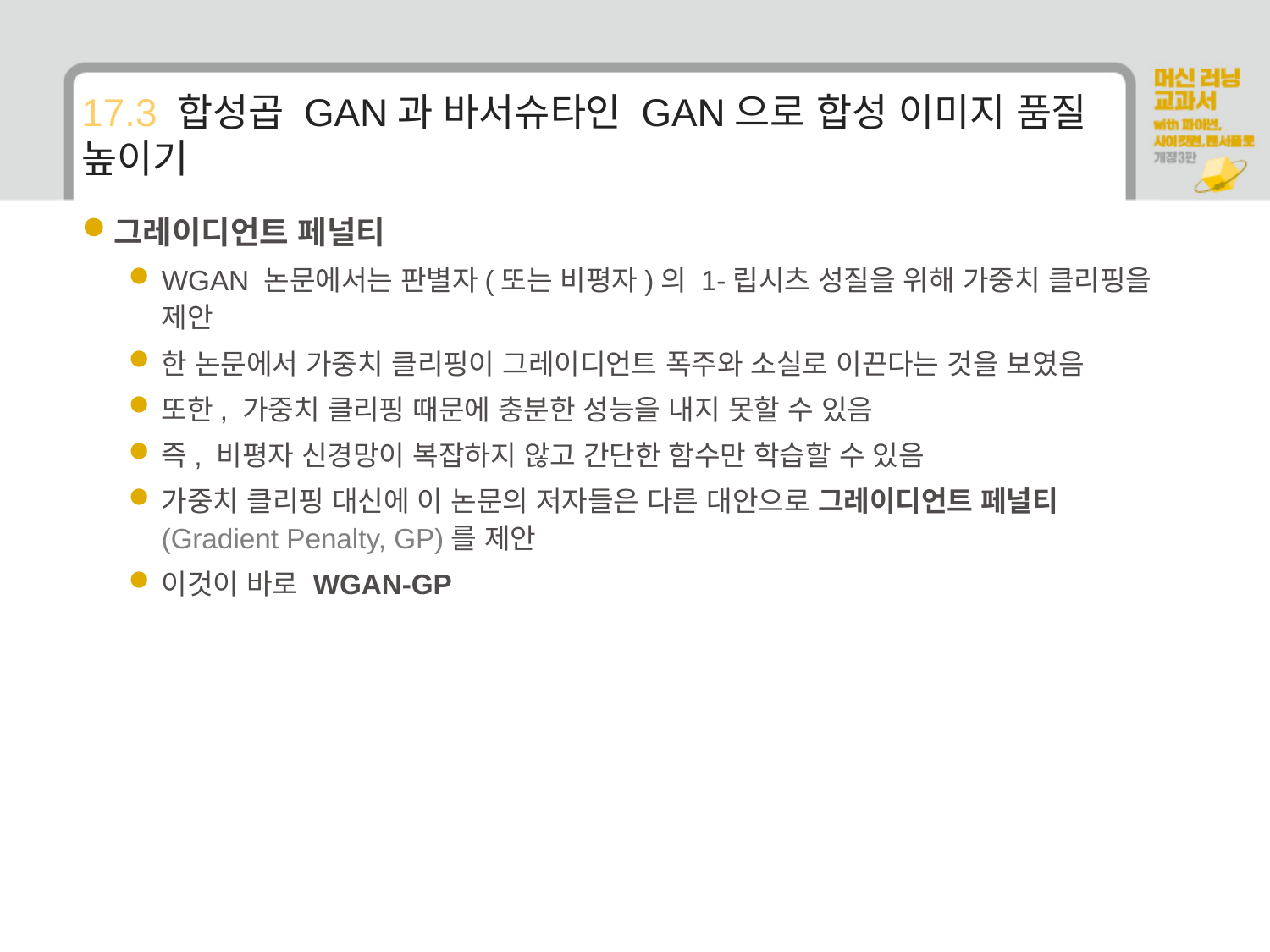

# 17.3 합성곱 GAN과 바서슈타인 GAN으로 합성 이미지 품질 높이기
그레이디언트 페널티
WGAN 논문에서는 판별자(또는 비평자)의 1-립시츠 성질을 위해 가중치 클리핑을 제안
한 논문에서 가중치 클리핑이 그레이디언트 폭주와 소실로 이끈다는 것을 보였음
또한, 가중치 클리핑 때문에 충분한 성능을 내지 못할 수 있음
즉, 비평자 신경망이 복잡하지 않고 간단한 함수만 학습할 수 있음
가중치 클리핑 대신에 이 논문의 저자들은 다른 대안으로 그레이디언트 페널티(Gradient Penalty, GP)를 제안
이것이 바로 WGAN-GP